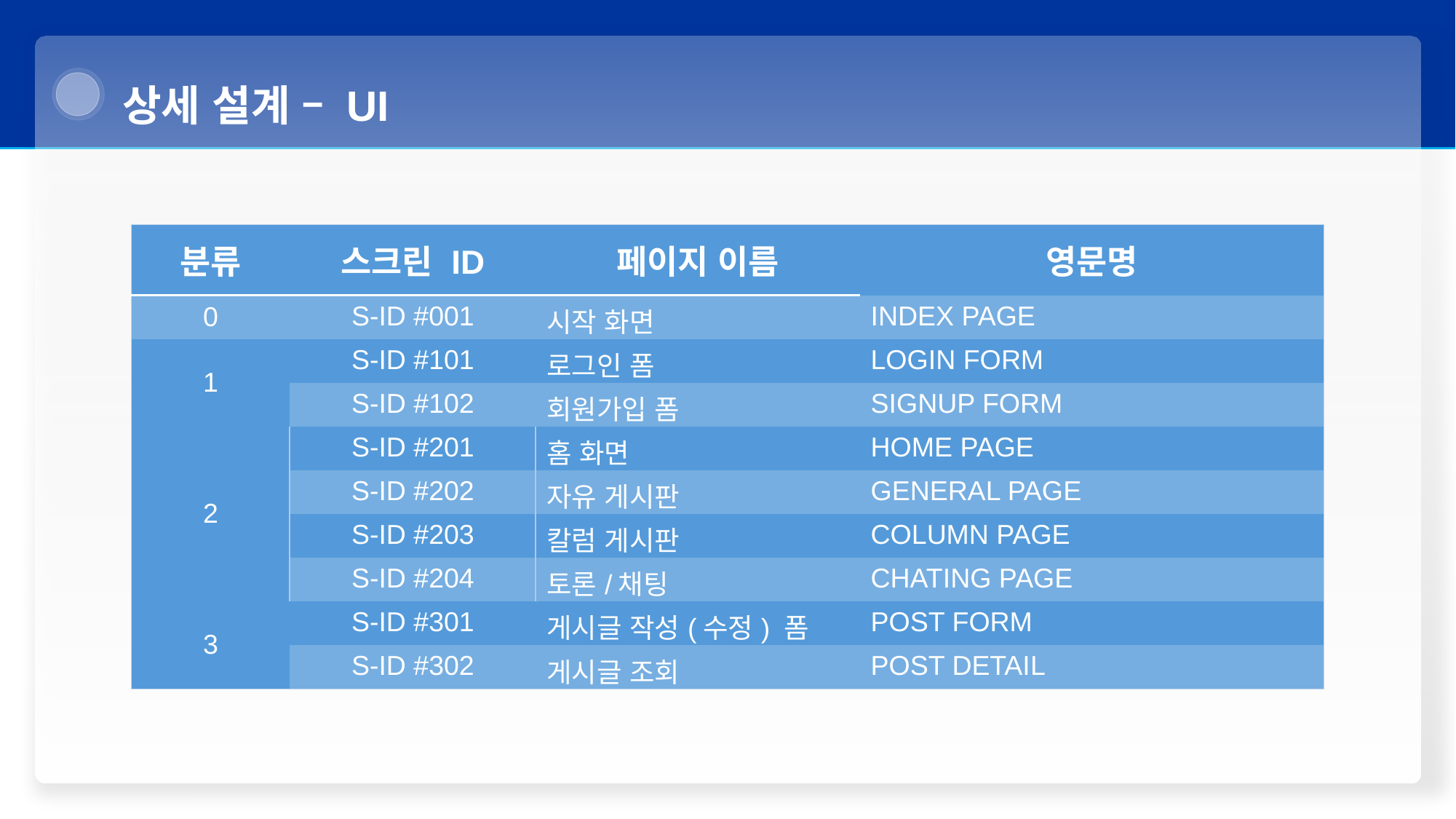

상세 설계 – UI

| 분류 | 스크린 ID | 페이지 이름 | 영문명 |
| --- | --- | --- | --- |
| 0 | S-ID #001 | 시작 화면 | INDEX PAGE |
| 1 | S-ID #101 | 로그인 폼 | LOGIN FORM |
|  | S-ID #102 | 회원가입 폼 | SIGNUP FORM |
| 2 | S-ID #201 | 홈 화면 | HOME PAGE |
|  | S-ID #202 | 자유 게시판 | GENERAL PAGE |
|  | S-ID #203 | 칼럼 게시판 | COLUMN PAGE |
|  | S-ID #204 | 토론/채팅 | CHATING PAGE |
| 3 | S-ID #301 | 게시글 작성(수정) 폼 | POST FORM |
|  | S-ID #302 | 게시글 조회 | POST DETAIL |